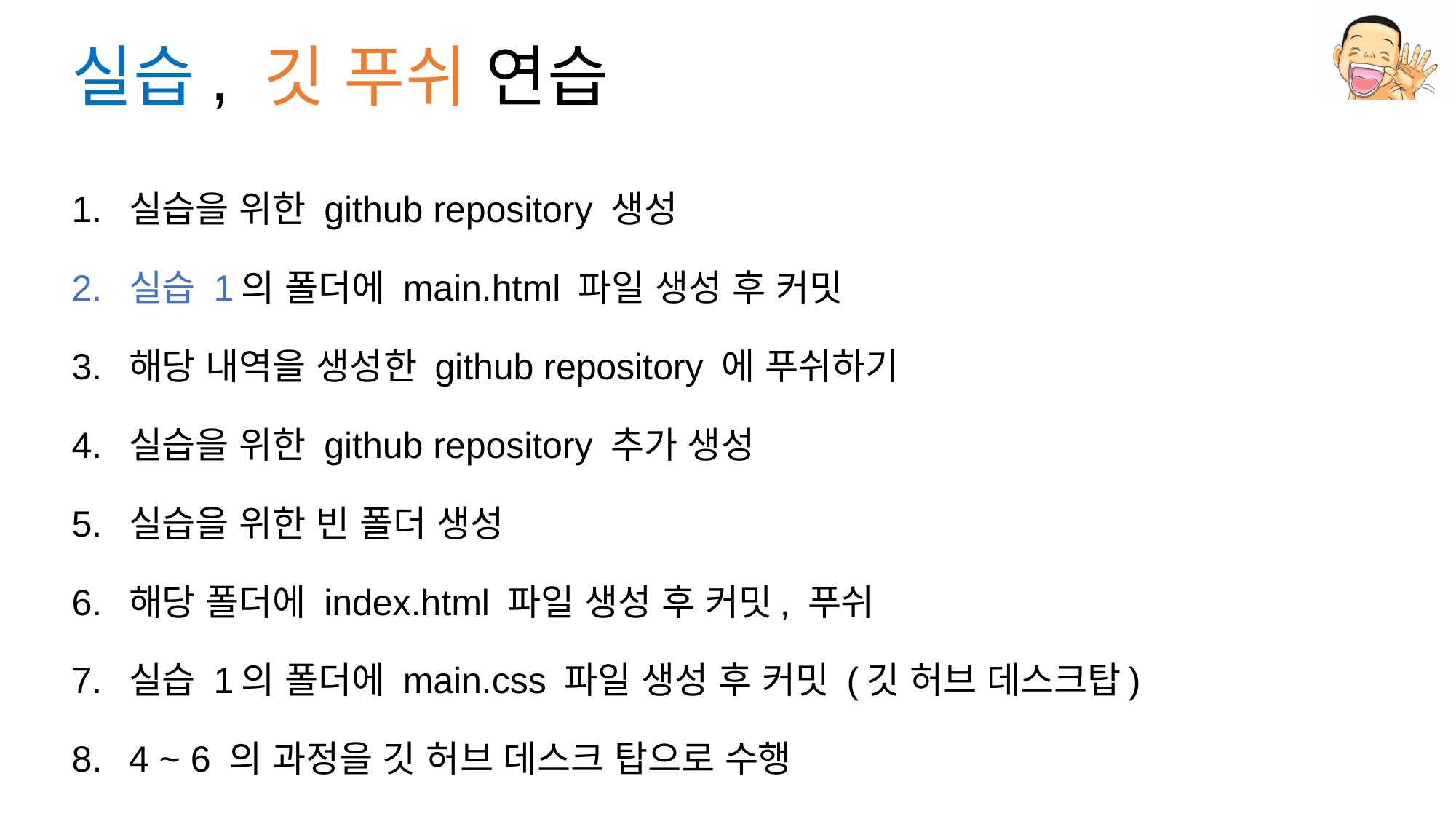

# 실습, 깃 푸쉬 연습
실습을 위한 github repository 생성
실습 1의 폴더에 main.html 파일 생성 후 커밋
해당 내역을 생성한 github repository 에 푸쉬하기
실습을 위한 github repository 추가 생성
실습을 위한 빈 폴더 생성
해당 폴더에 index.html 파일 생성 후 커밋, 푸쉬
실습 1의 폴더에 main.css 파일 생성 후 커밋 (깃 허브 데스크탑)
4 ~ 6 의 과정을 깃 허브 데스크 탑으로 수행